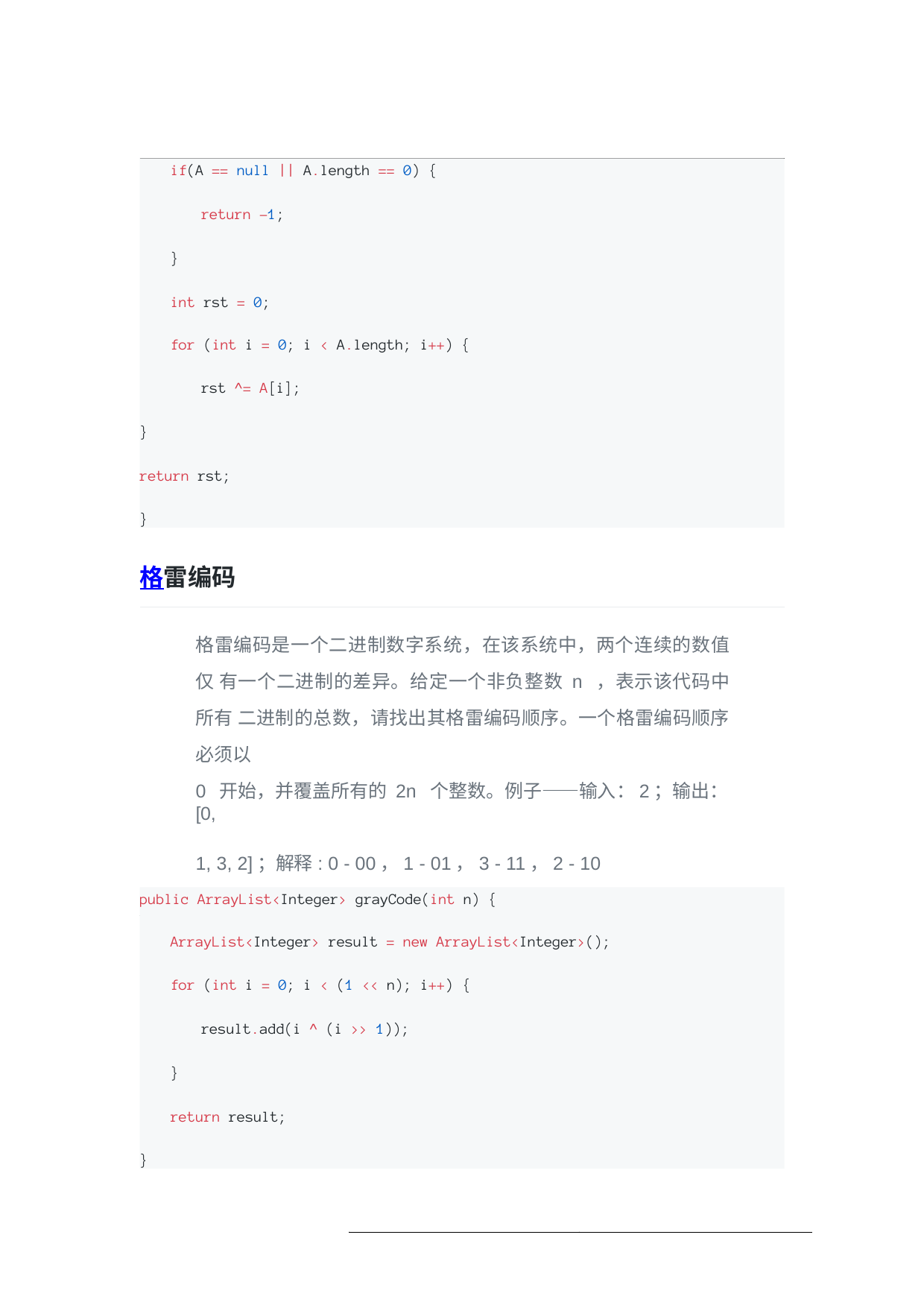

if(A == null || A.length == 0) {

return -1;

}

int rst = 0;
for (int i = 0; i < A.length; i++) {  rst ^= A[i];

}

return rst;

}
格雷编码

格雷编码是一个二进制数字系统，在该系统中，两个连续的数值仅 有一个二进制的差异。给定一个非负整数 n ，表示该代码中所有 二进制的总数，请找出其格雷编码顺序。一个格雷编码顺序必须以
0 开始，并覆盖所有的 2n 个整数。例子——输入：2；输出：[0,

1, 3, 2]；解释: 0 - 00，1 - 01，3 - 11，2 - 10

格雷码生成公式：G(i) = i ^ (i >> 2)

public ArrayList<Integer> grayCode(int n) {
ArrayList<Integer> result = new ArrayList<Integer>();  for (int i = 0; i < (1 << n); i++) {

result.add(i ^ (i >> 1));

}

return result;

}